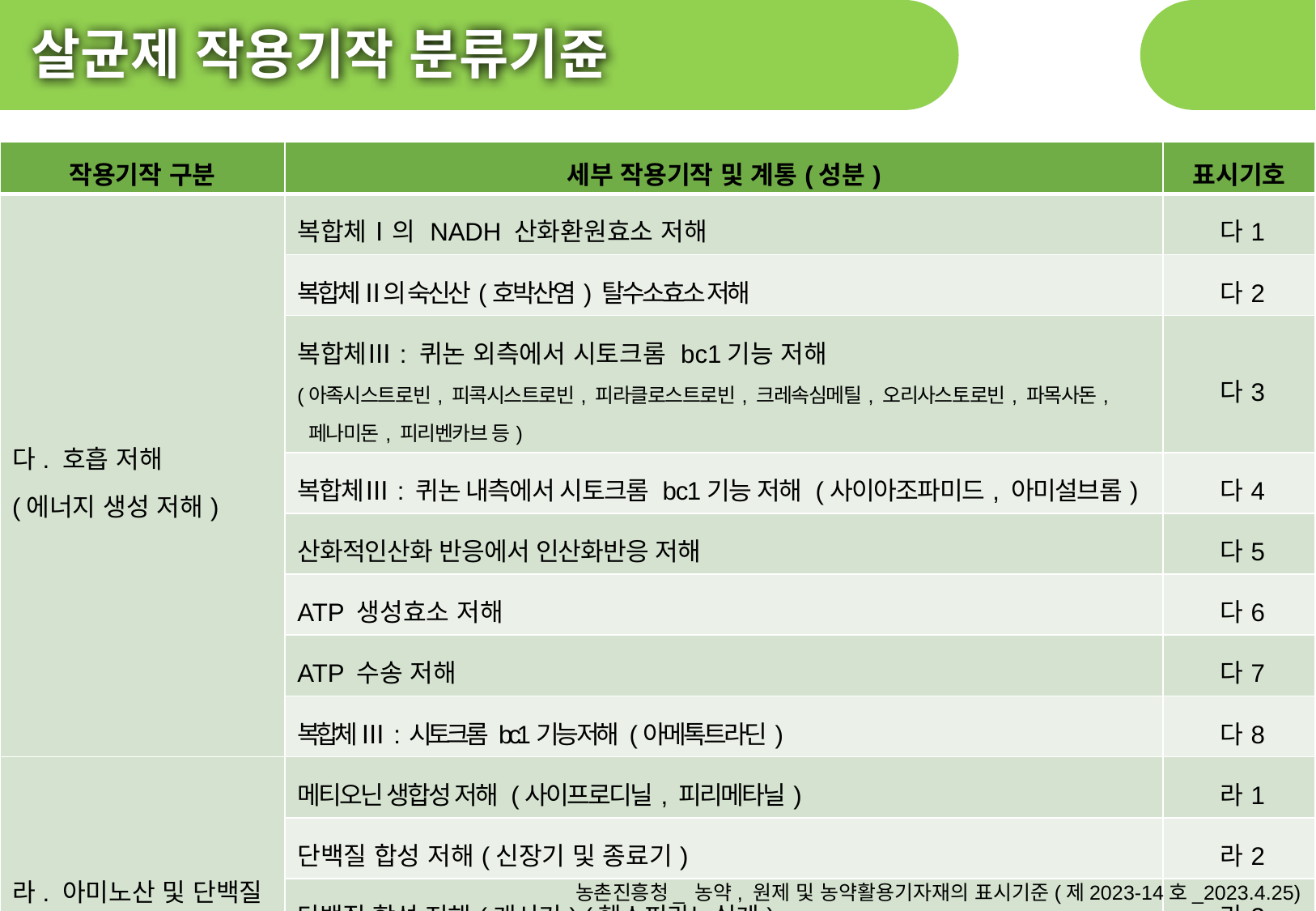

살균제 작용기작 분류기쥰
| 작용기작 구분 | 세부 작용기작 및 계통(성분) | 표시기호 |
| --- | --- | --- |
| 다. 호흡 저해 (에너지 생성 저해) | 복합체Ⅰ의 NADH 산화환원효소 저해 | 다1 |
|  | 복합체Ⅱ의 숙신산(호박산염) 탈수소효소 저해 | 다2 |
|  | 복합체Ⅲ: 퀴논 외측에서 시토크롬 bc1기능 저해 (아족시스트로빈, 피콕시스트로빈, 피라클로스트로빈, 크레속심메틸, 오리사스토로빈, 파목사돈, 페나미돈, 피리벤카브 등) | 다3 |
|  | 복합체Ⅲ: 퀴논 내측에서 시토크롬 bc1기능 저해 (사이아조파미드, 아미설브롬) | 다4 |
|  | 산화적인산화 반응에서 인산화반응 저해 | 다5 |
|  | ATP 생성효소 저해 | 다6 |
|  | ATP 수송 저해 | 다7 |
|  | 복합체 Ⅲ: 시토크롬 bc1기능 저해 (아메톡트라딘) | 다8 |
| 라. 아미노산 및 단백질 합성저해 | 메티오닌 생합성 저해 (사이프로디닐, 피리메타닐) | 라1 |
|  | 단백질 합성 저해(신장기 및 종료기) | 라2 |
|  | 단백질 합성 저해(개시기) (헥소피라노실계) | 라3 |
|  | 단백질 합성 저해(개시기) (글루코피라노실계) | 라4 |
|  | 단백질 합성 저해(신장기) (테트라사이클린계) | 라5 |
농촌진흥청_ 농약, 원제 및 농약활용기자재의 표시기준(제2023-14호_2023.4.25)